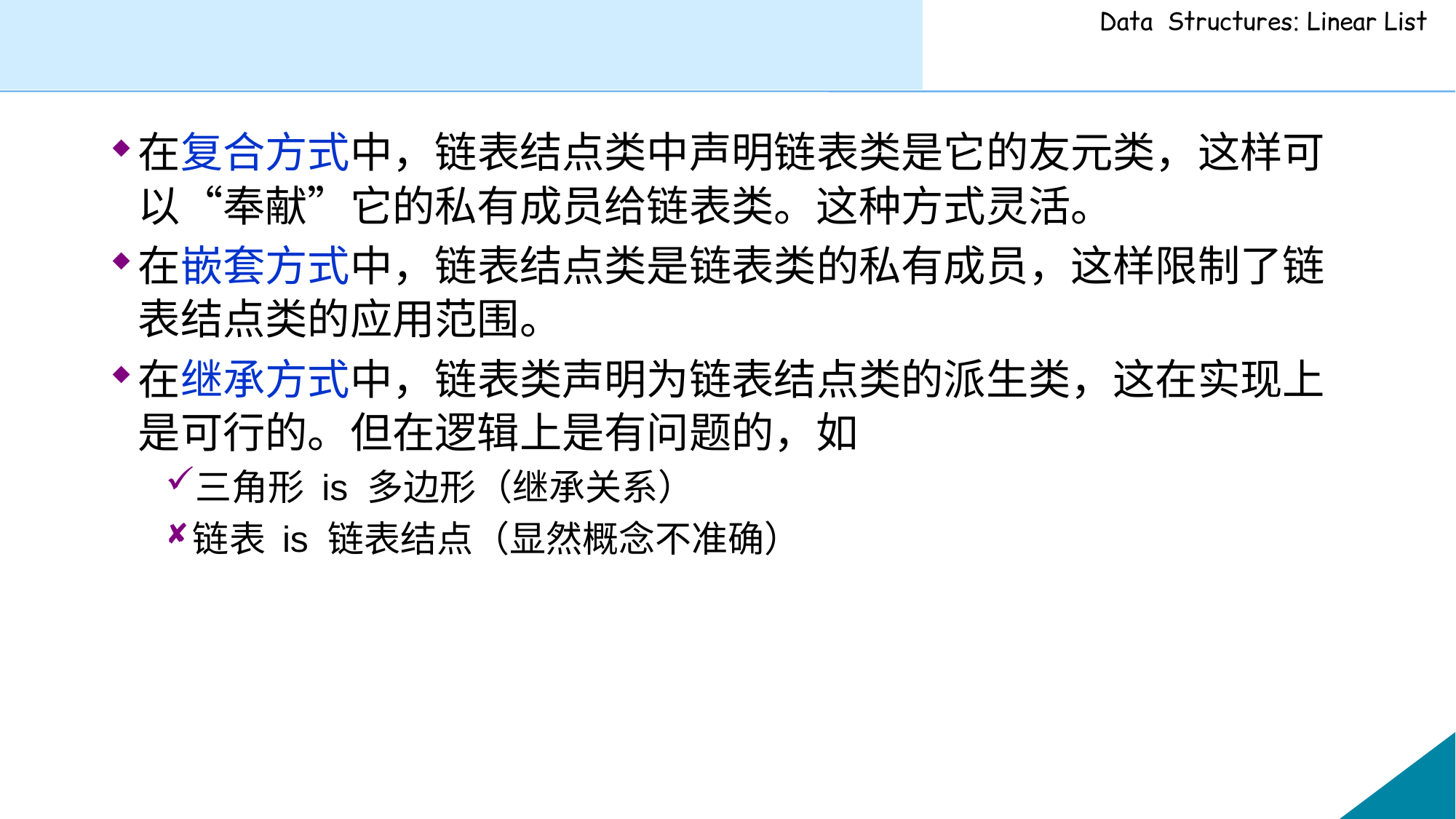

#
在复合方式中，链表结点类中声明链表类是它的友元类，这样可以“奉献”它的私有成员给链表类。这种方式灵活。
在嵌套方式中，链表结点类是链表类的私有成员，这样限制了链表结点类的应用范围。
在继承方式中，链表类声明为链表结点类的派生类，这在实现上是可行的。但在逻辑上是有问题的，如
三角形 is 多边形（继承关系）
链表 is 链表结点（显然概念不准确）